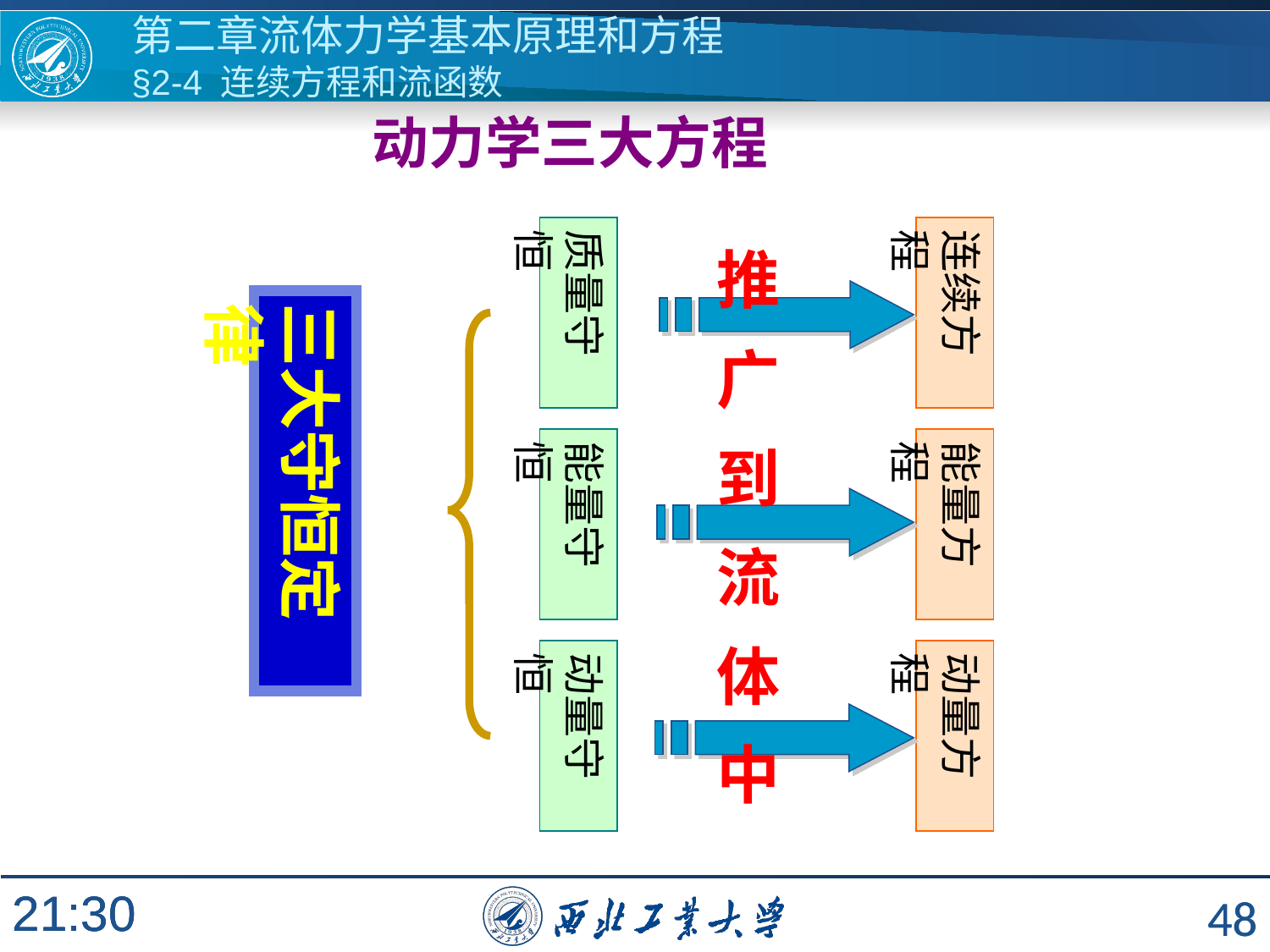

第二章流体力学基本原理和方程
§2-4 连续方程和流函数
动力学三大方程
推广到流体中
质量守恒
能量守恒
动量守恒
连续方程
能量方程
动量方程

三大守恒定律

48
48